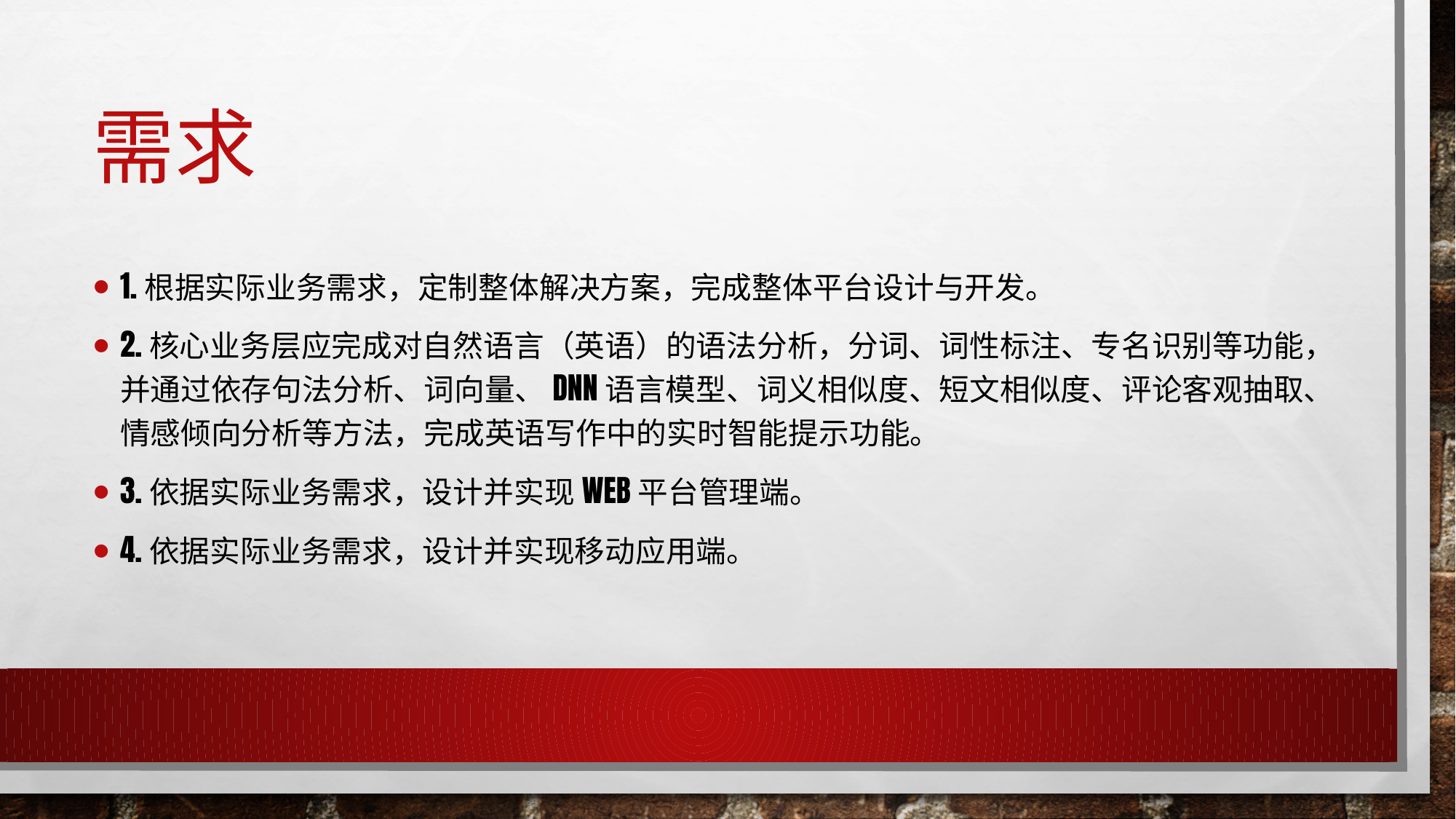

# 需求
1.根据实际业务需求，定制整体解决方案，完成整体平台设计与开发。
2.核心业务层应完成对自然语言（英语）的语法分析，分词、词性标注、专名识别等功能，并通过依存句法分析、词向量、DNN语言模型、词义相似度、短文相似度、评论客观抽取、情感倾向分析等方法，完成英语写作中的实时智能提示功能。
3.依据实际业务需求，设计并实现Web平台管理端。
4.依据实际业务需求，设计并实现移动应用端。